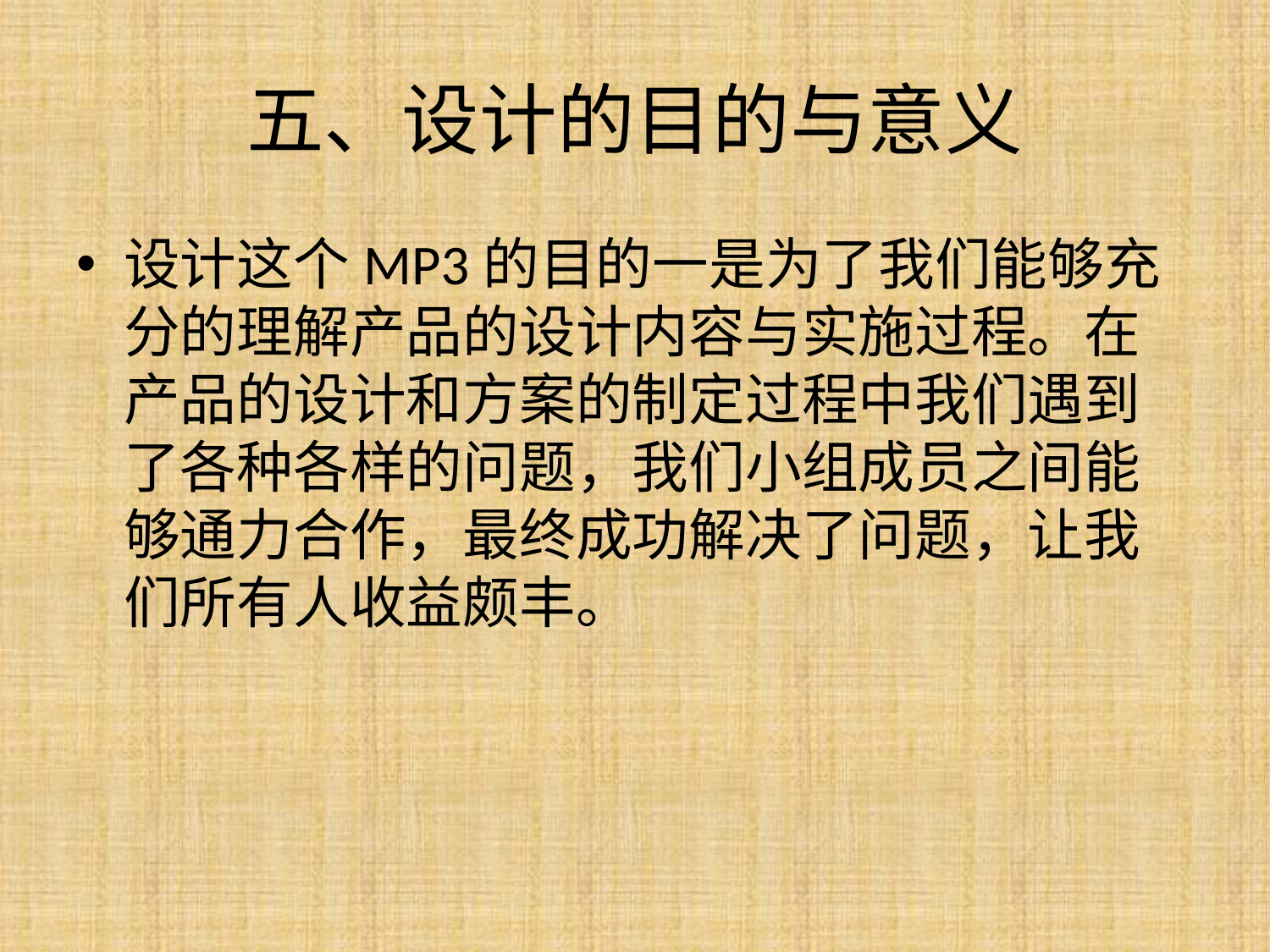

# 五、设计的目的与意义
设计这个MP3的目的一是为了我们能够充分的理解产品的设计内容与实施过程。在产品的设计和方案的制定过程中我们遇到了各种各样的问题，我们小组成员之间能够通力合作，最终成功解决了问题，让我们所有人收益颇丰。